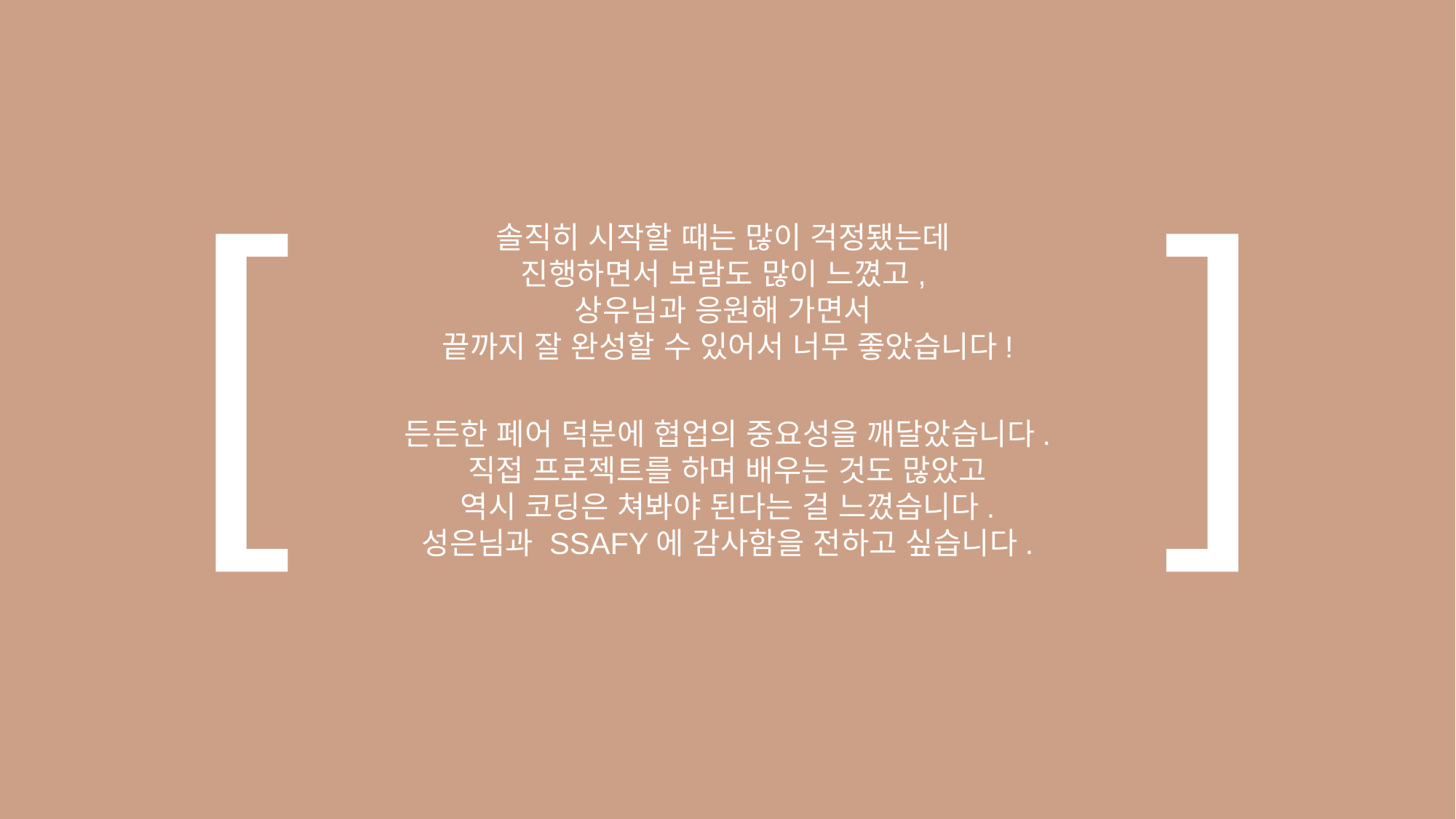

[
]
솔직히 시작할 때는 많이 걱정됐는데
진행하면서 보람도 많이 느꼈고,
상우님과 응원해 가면서
끝까지 잘 완성할 수 있어서 너무 좋았습니다!
든든한 페어 덕분에 협업의 중요성을 깨달았습니다.
직접 프로젝트를 하며 배우는 것도 많았고
역시 코딩은 쳐봐야 된다는 걸 느꼈습니다.
성은님과 SSAFY에 감사함을 전하고 싶습니다.